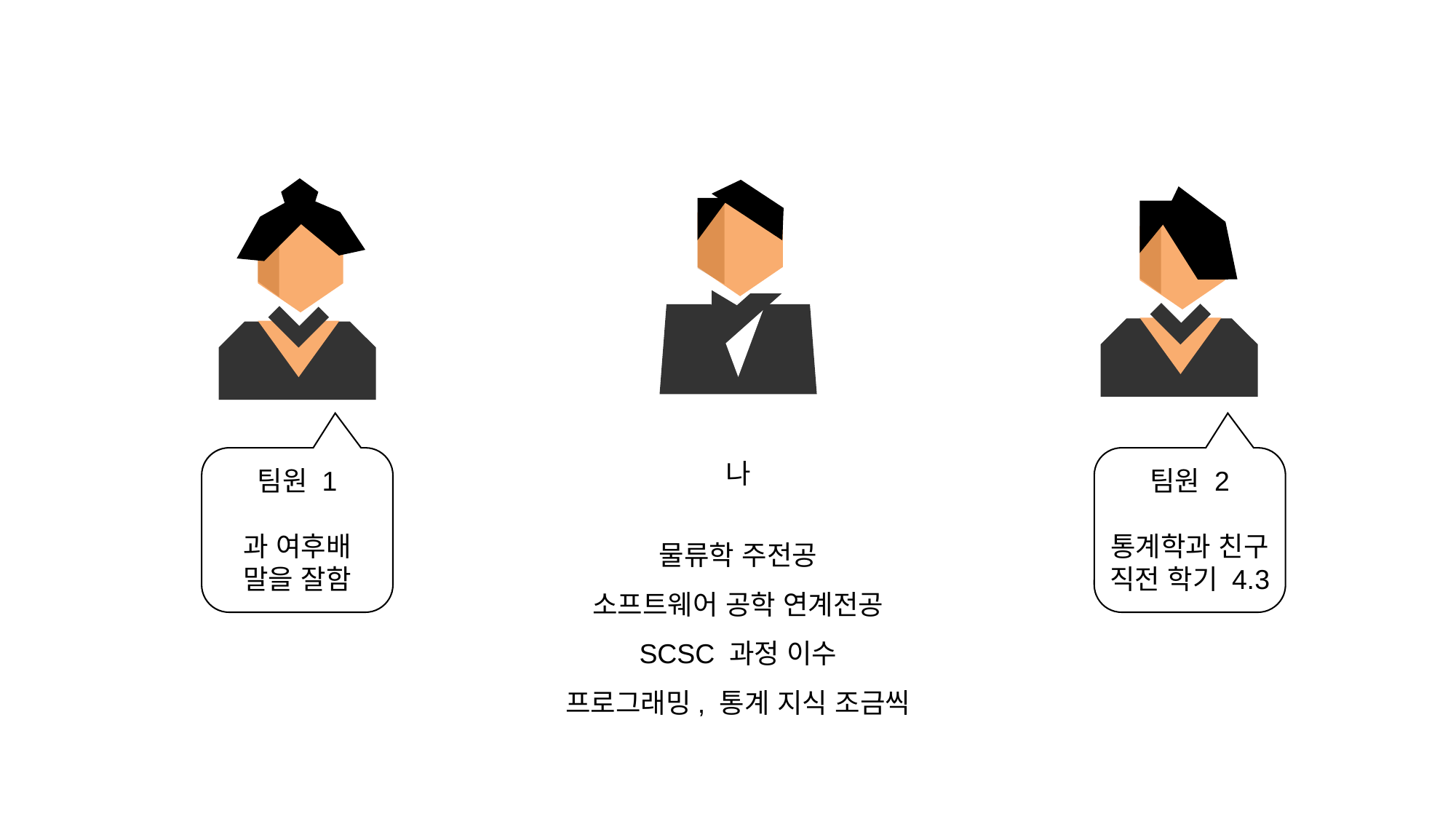

나

물류학 주전공
소프트웨어 공학 연계전공
SCSC 과정 이수
프로그래밍, 통계 지식 조금씩
팀원 2

통계학과 친구
직전 학기 4.3
팀원 1

과 여후배
말을 잘함